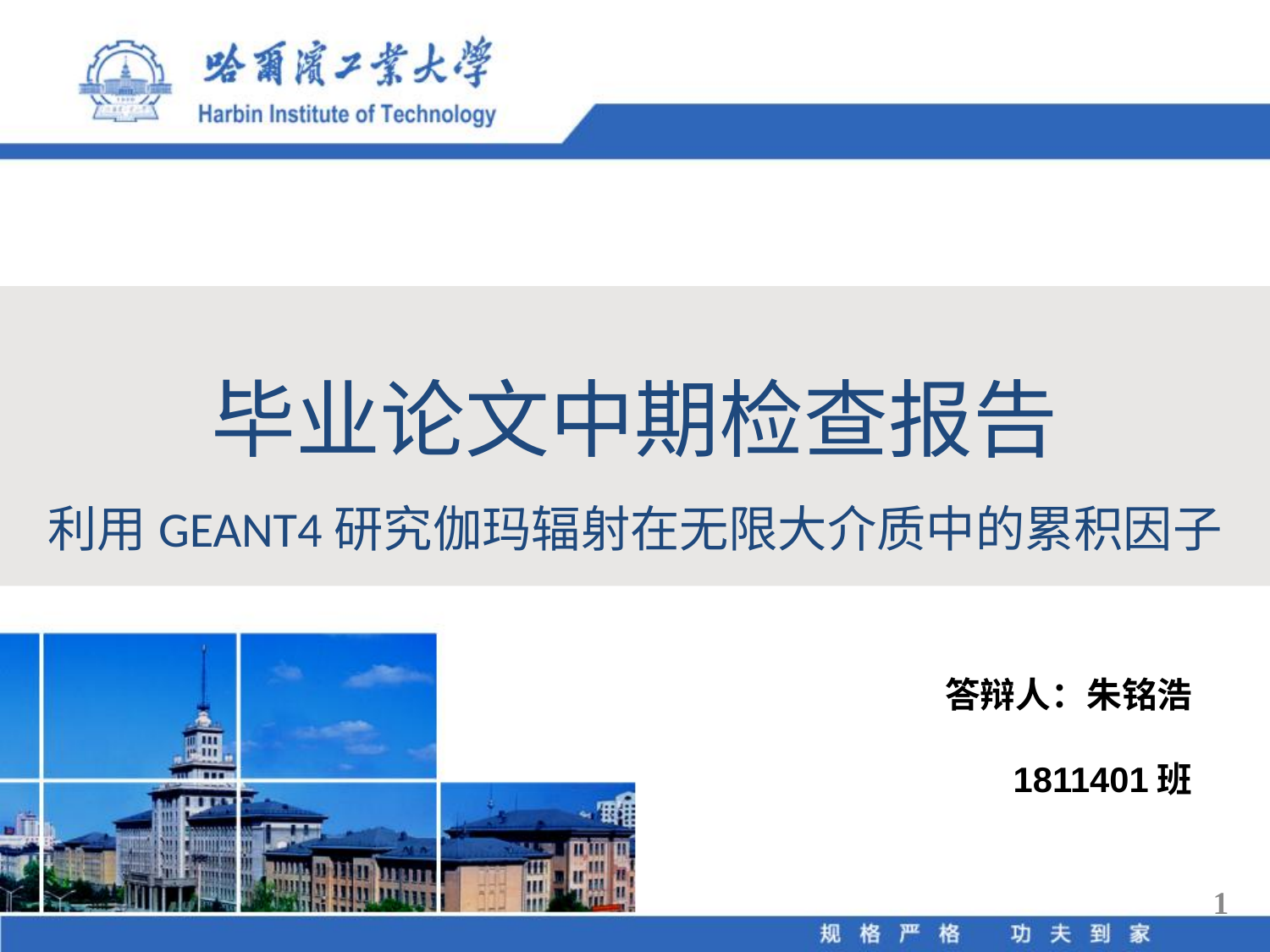

毕业论文中期检查报告
利用GEANT4研究伽玛辐射在无限大介质中的累积因子
答辩人：朱铭浩

1811401班
1